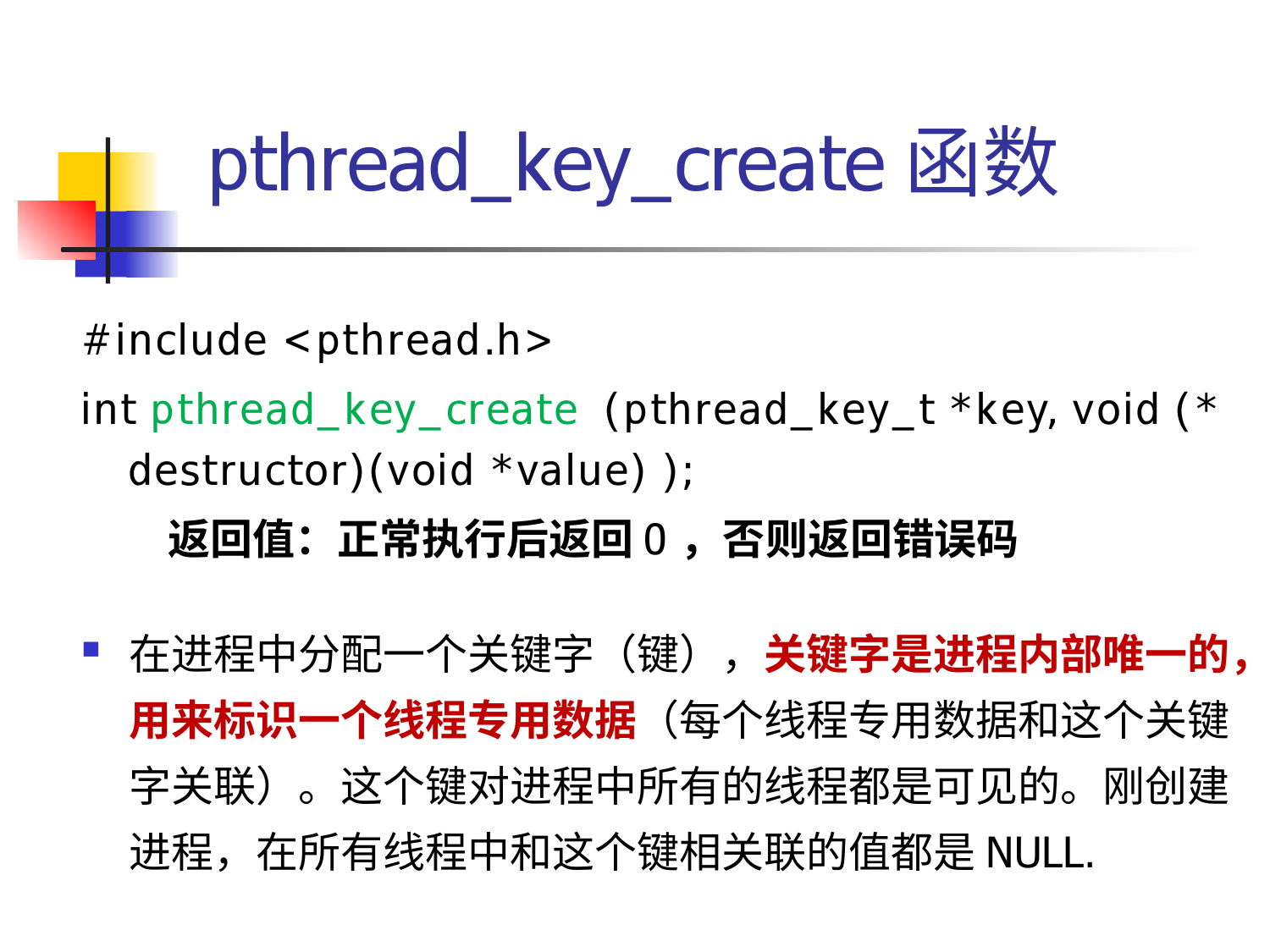

# pthread_key_create函数
#include <pthread.h>
int pthread_key_create  (pthread_key_t *key, void (* destructor)(void *value) );
        返回值：正常执行后返回0，否则返回错误码

在进程中分配一个关键字（键），关键字是进程内部唯一的，用来标识一个线程专用数据（每个线程专用数据和这个关键字关联）。这个键对进程中所有的线程都是可见的。刚创建进程，在所有线程中和这个键相关联的值都是NULL.